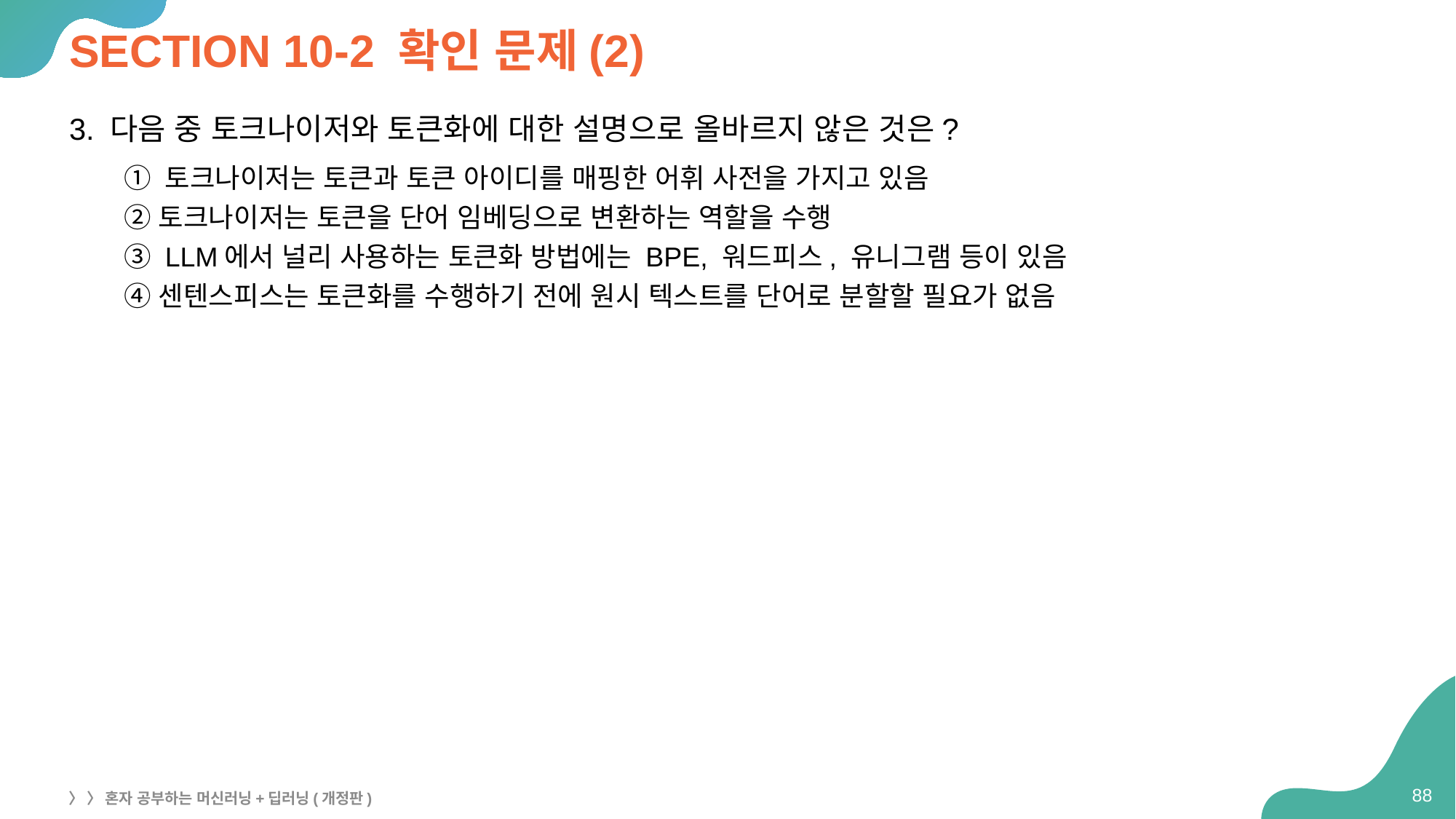

# SECTION 10-2 확인 문제(2)
다음 중 토크나이저와 토큰화에 대한 설명으로 올바르지 않은 것은?
① 토크나이저는 토큰과 토큰 아이디를 매핑한 어휘 사전을 가지고 있음
② 토크나이저는 토큰을 단어 임베딩으로 변환하는 역할을 수행
③ LLM에서 널리 사용하는 토큰화 방법에는 BPE, 워드피스, 유니그램 등이 있음
④ 센텐스피스는 토큰화를 수행하기 전에 원시 텍스트를 단어로 분할할 필요가 없음
88
〉 〉 혼자 공부하는 머신러닝+딥러닝(개정판)